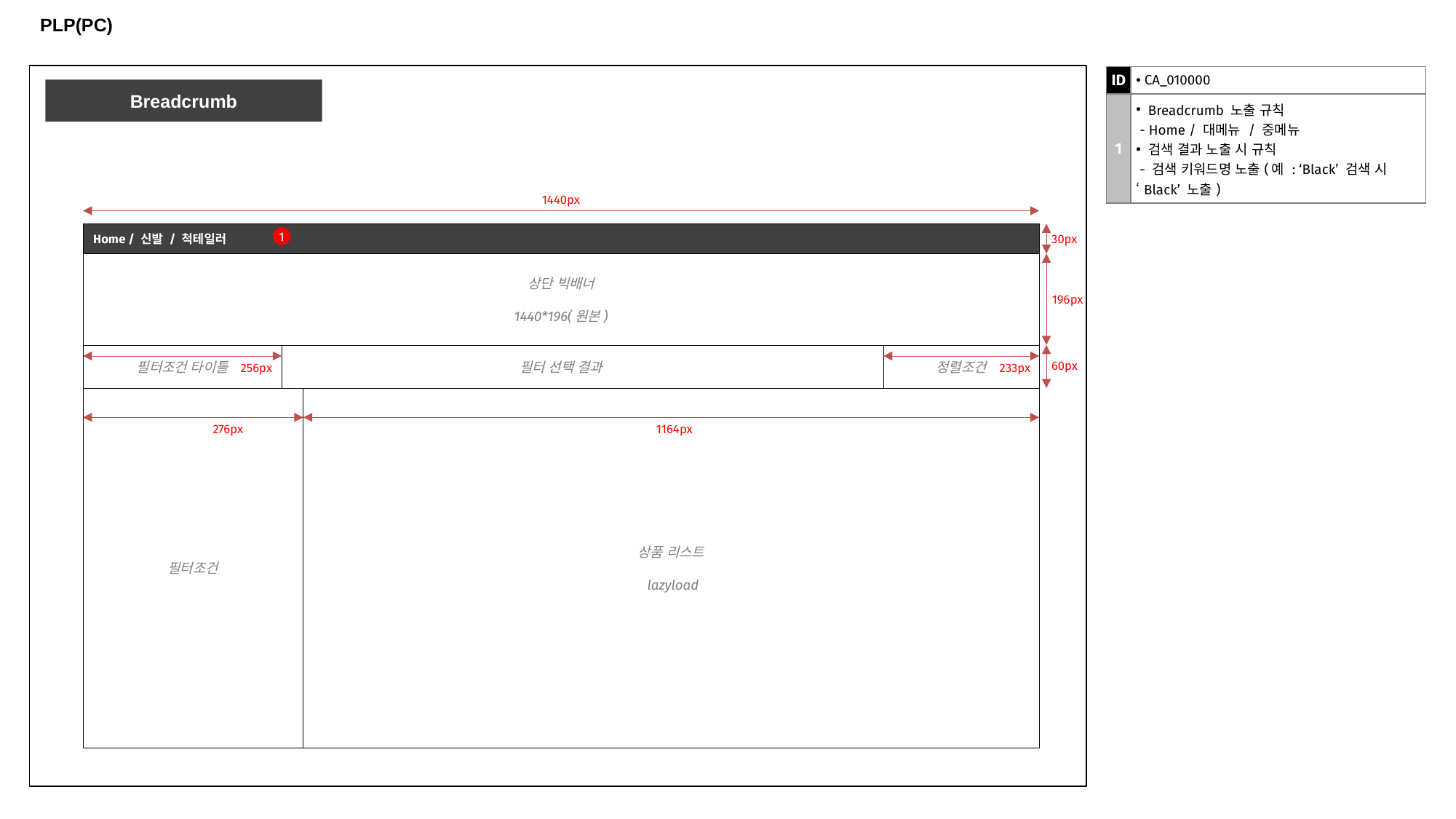

# PLP(PC)

| ID | CA\_010000 |
| --- | --- |
| 1 | Breadcrumb 노출 규칙 - Home / 대메뉴 / 중메뉴 검색 결과 노출 시 규칙 - 검색 키워드명 노출(예 : ‘Black’ 검색 시 ‘Black’ 노출) |
Breadcrumb
1440px
Home / 신발 / 척테일러

30px
1
상단 빅배너

1440*196(원본)
196px
필터 선택 결과
필터조건 타이틀
정렬조건
60px
256px
233px
필터조건
상품 리스트

 lazyload
276px
1164px